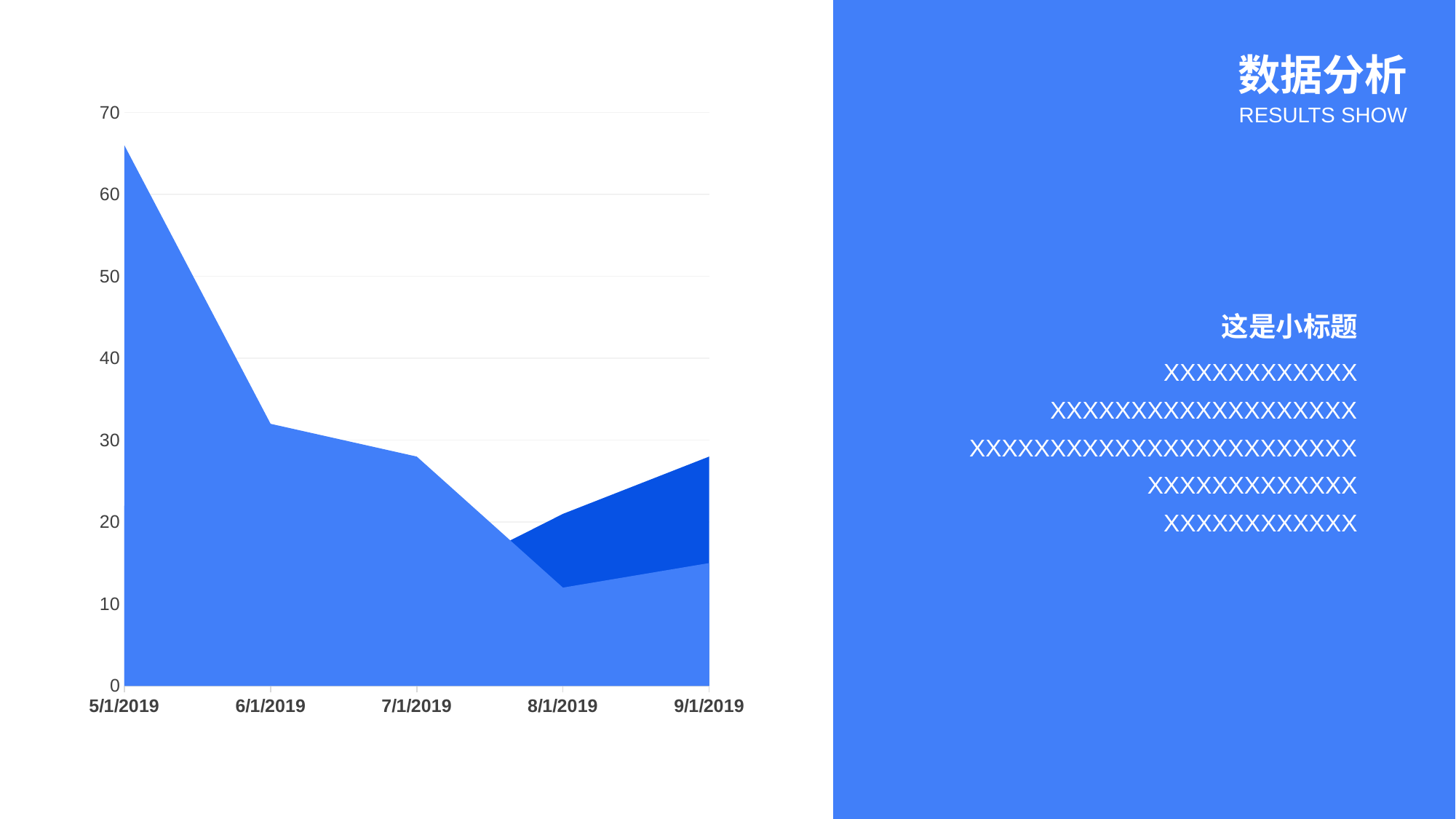

数据分析

### Chart

| Category | Series 1 | Series 2 |
|---|---|---|
| 43586 | 66.0 | 22.0 |
| 43617 | 32.0 | 12.0 |
| 43647 | 28.0 | 12.0 |
| 43678 | 12.0 | 21.0 |
| 43709 | 15.0 | 28.0 |
RESULTS SHOW
这是小标题
XXXXXXXXXXXX
XXXXXXXXXXXXXXXXXXX
XXXXXXXXXXXXXXXXXXXXXXXX
XXXXXXXXXXXXX
XXXXXXXXXXXX